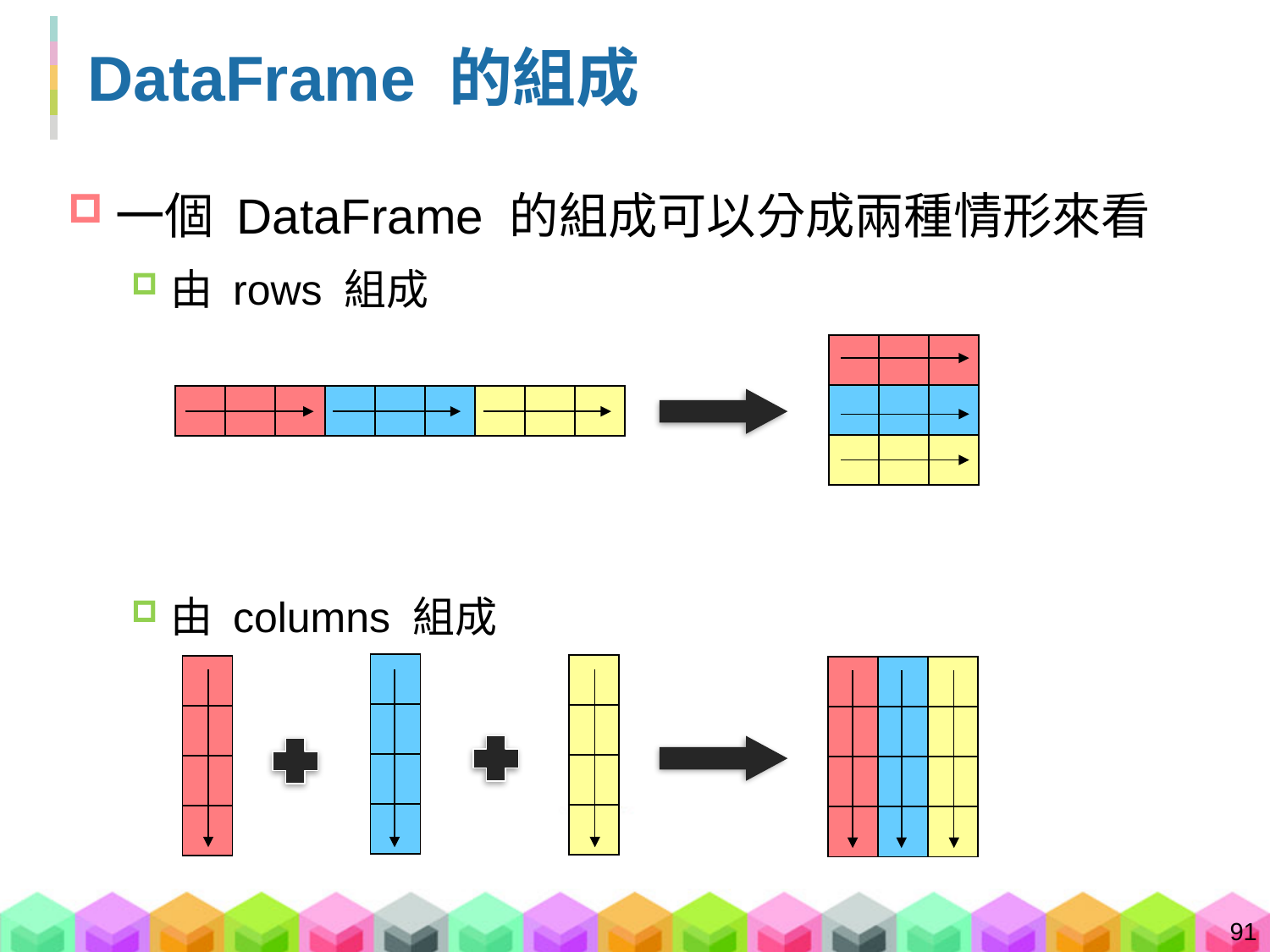

# DataFrame 的組成
一個 DataFrame 的組成可以分成兩種情形來看
由 rows 組成

由 columns 組成

|  |  |  |
| --- | --- | --- |
|  |  |  |
|  |  |  |
|  |  |  |  |  |  |  |  |  |
| --- | --- | --- | --- | --- | --- | --- | --- | --- |

|  |
| --- |
|  |
|  |
|  |
|  |
| --- |
|  |
|  |
|  |
|  |
| --- |
|  |
|  |
|  |
|  |  |  |
| --- | --- | --- |
|  |  |  |
|  |  |  |
|  |  |  |

91